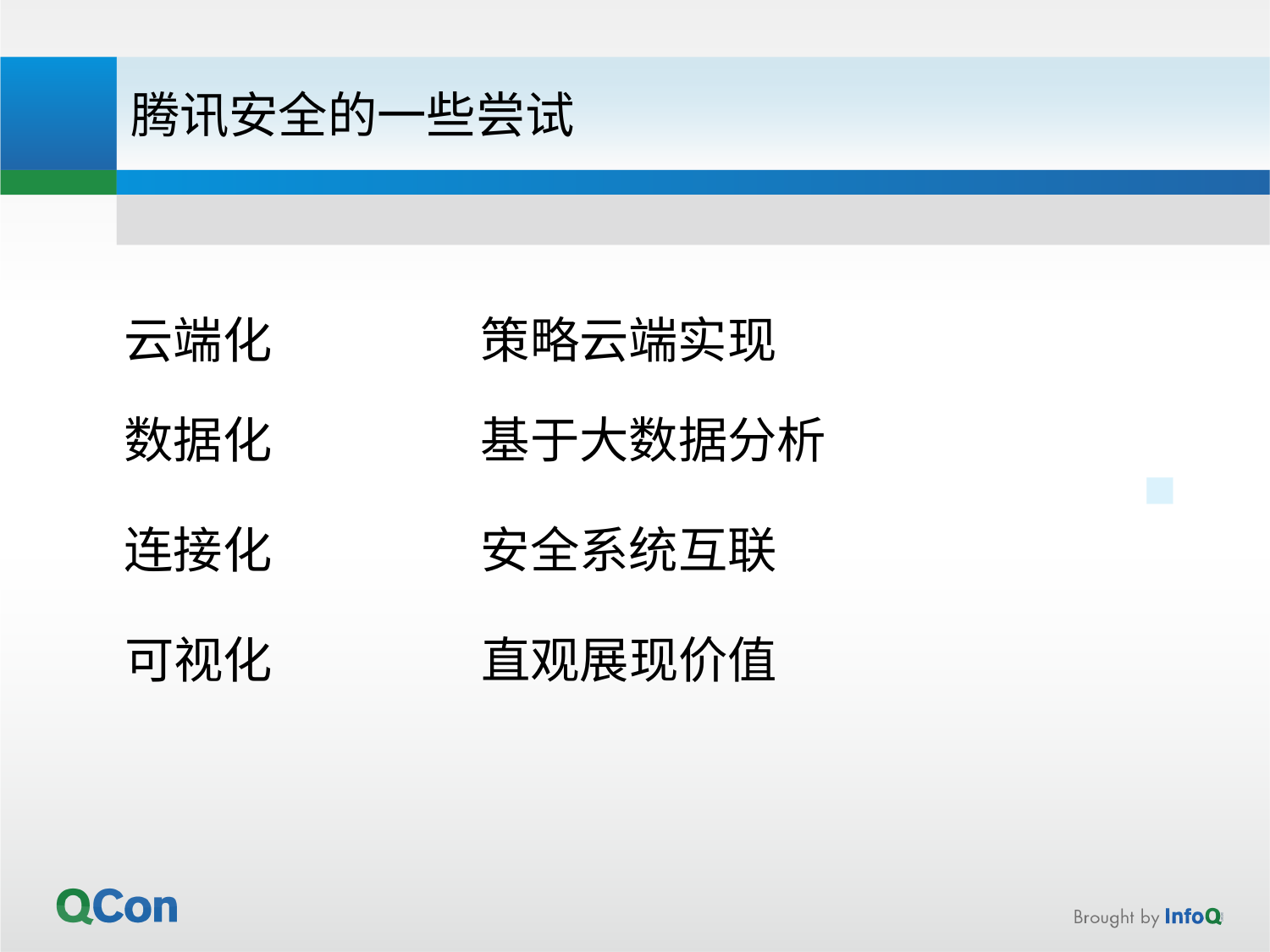

腾讯安全的一些尝试

云端化                   策略云端实现

数据化                   基于大数据分析
连接化                   安全系统互联
可视化                   直观展现价值